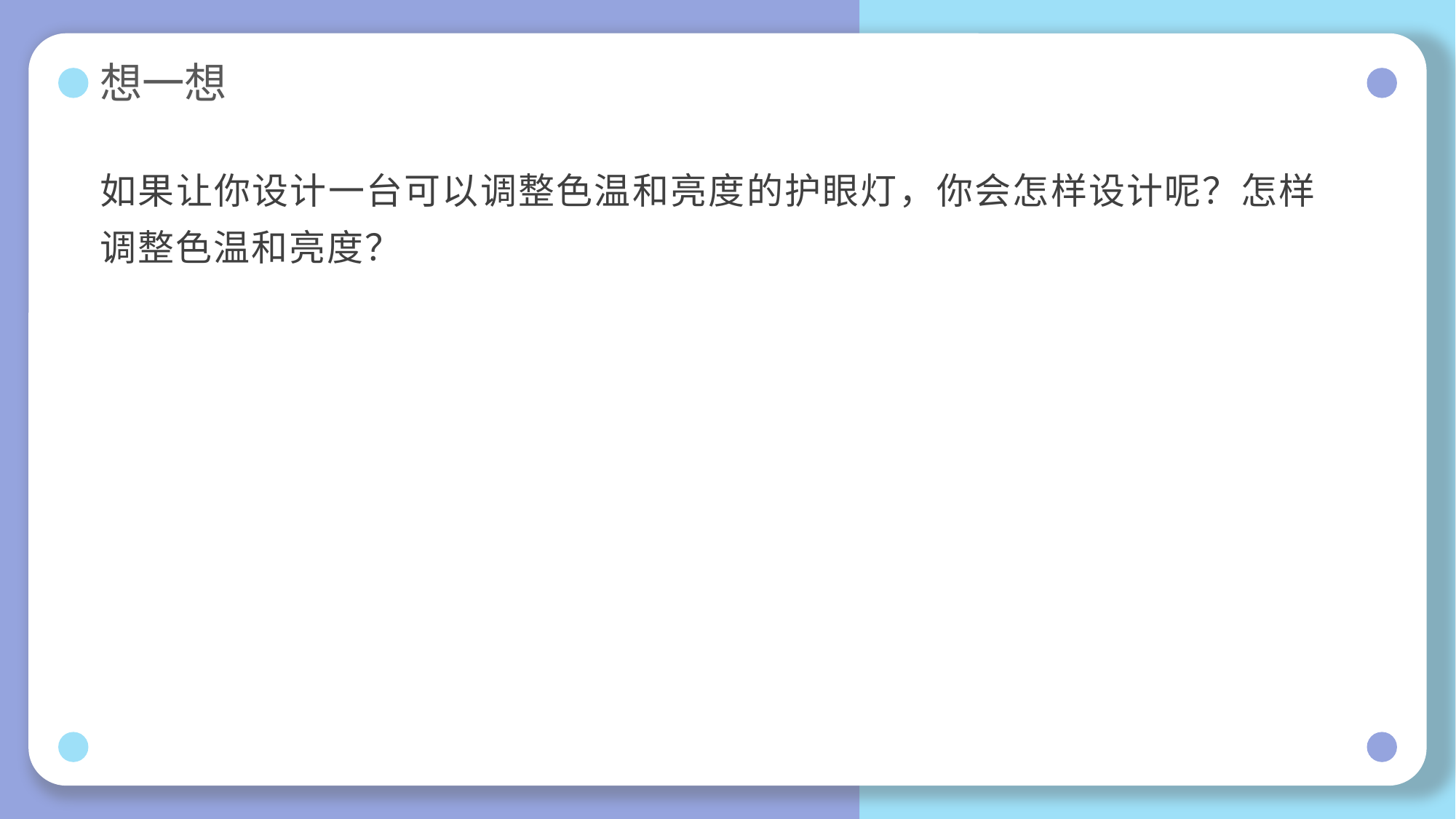

# 想一想
如果让你设计一台可以调整色温和亮度的护眼灯，你会怎样设计呢？怎样调整色温和亮度？